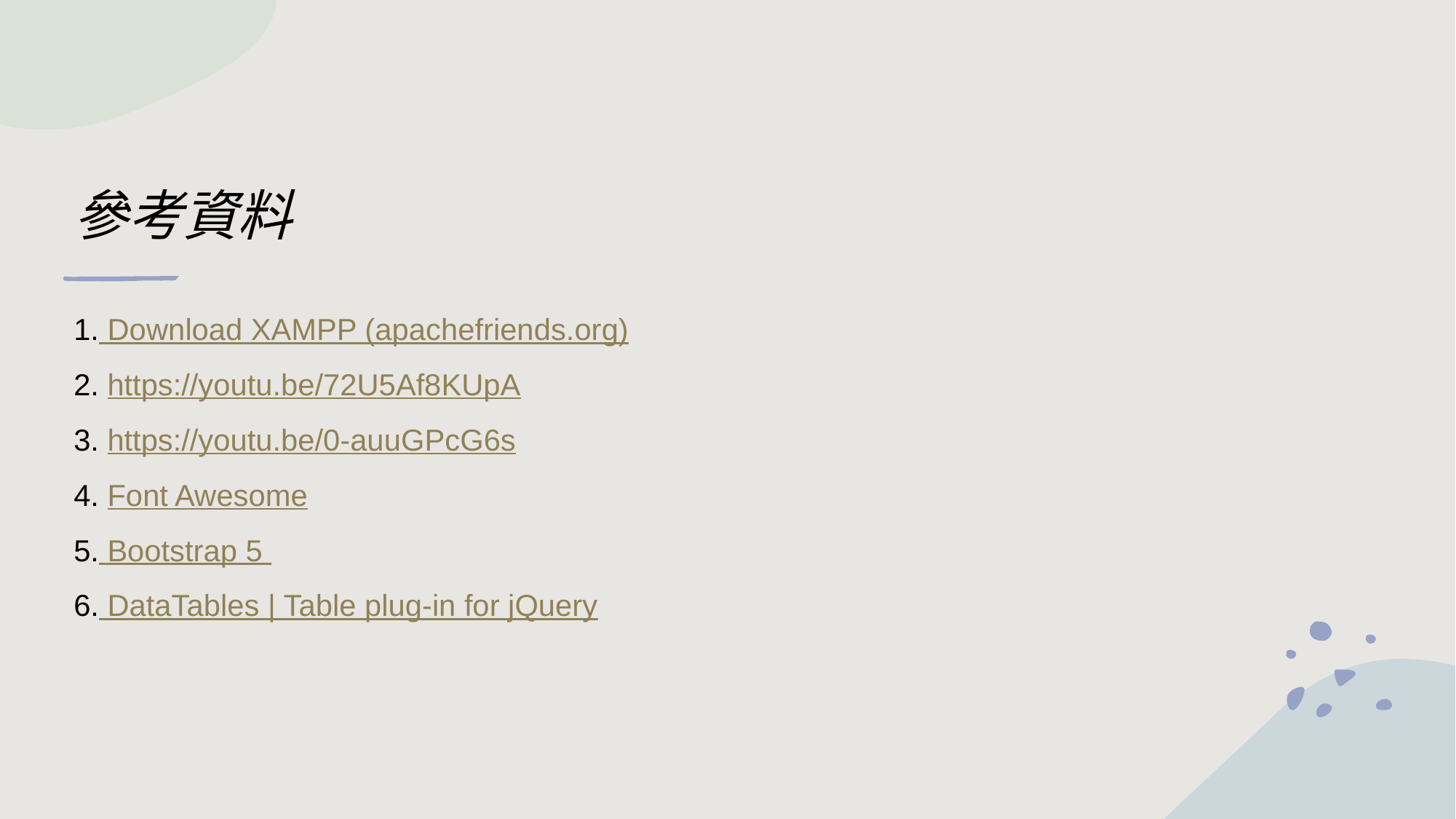

# 參考資料
1. Download XAMPP (apachefriends.org)
2. https://youtu.be/72U5Af8KUpA
3. https://youtu.be/0-auuGPcG6s
4. Font Awesome
5. Bootstrap 5
6. DataTables | Table plug-in for jQuery